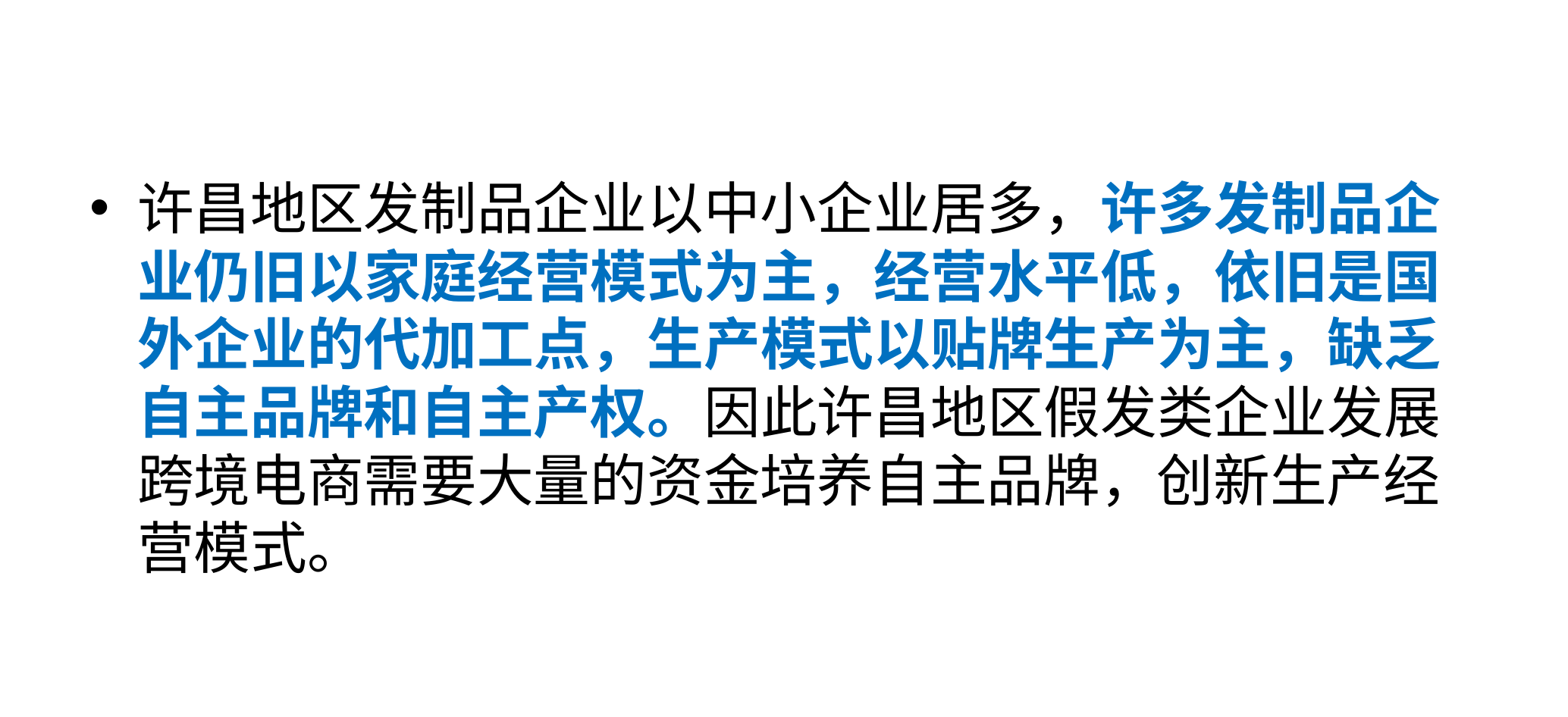

#
许昌地区发制品企业以中小企业居多，许多发制品企业仍旧以家庭经营模式为主，经营水平低，依旧是国外企业的代加工点，生产模式以贴牌生产为主，缺乏自主品牌和自主产权。因此许昌地区假发类企业发展跨境电商需要大量的资金培养自主品牌，创新生产经营模式。